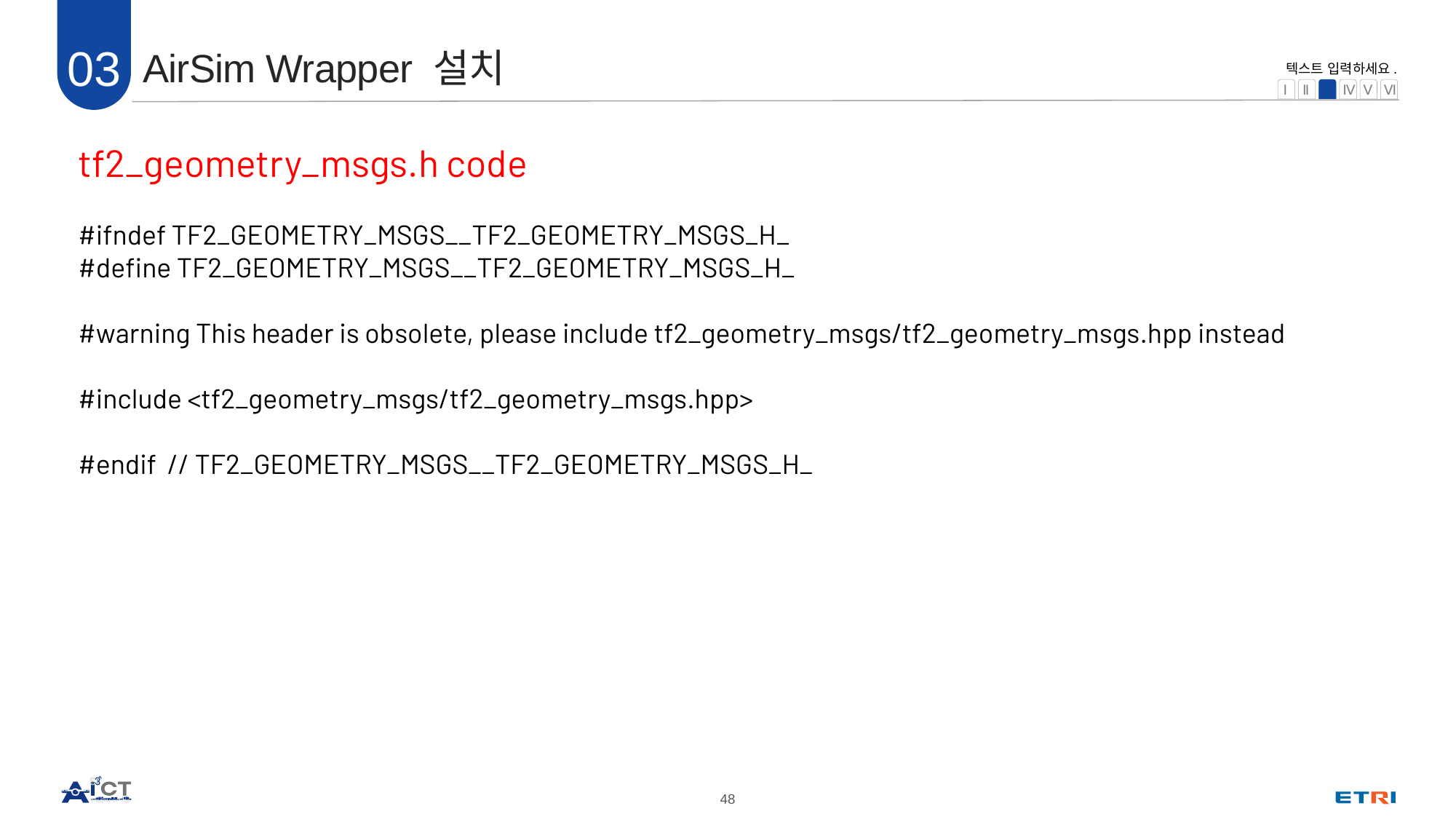

03
AirSim Wrapper 설치
tf2_geometry_msgs.h code

#ifndef TF2_GEOMETRY_MSGS__TF2_GEOMETRY_MSGS_H_
#define TF2_GEOMETRY_MSGS__TF2_GEOMETRY_MSGS_H_

#warning This header is obsolete, please include tf2_geometry_msgs/tf2_geometry_msgs.hpp instead

#include <tf2_geometry_msgs/tf2_geometry_msgs.hpp>

#endif  // TF2_GEOMETRY_MSGS__TF2_GEOMETRY_MSGS_H_